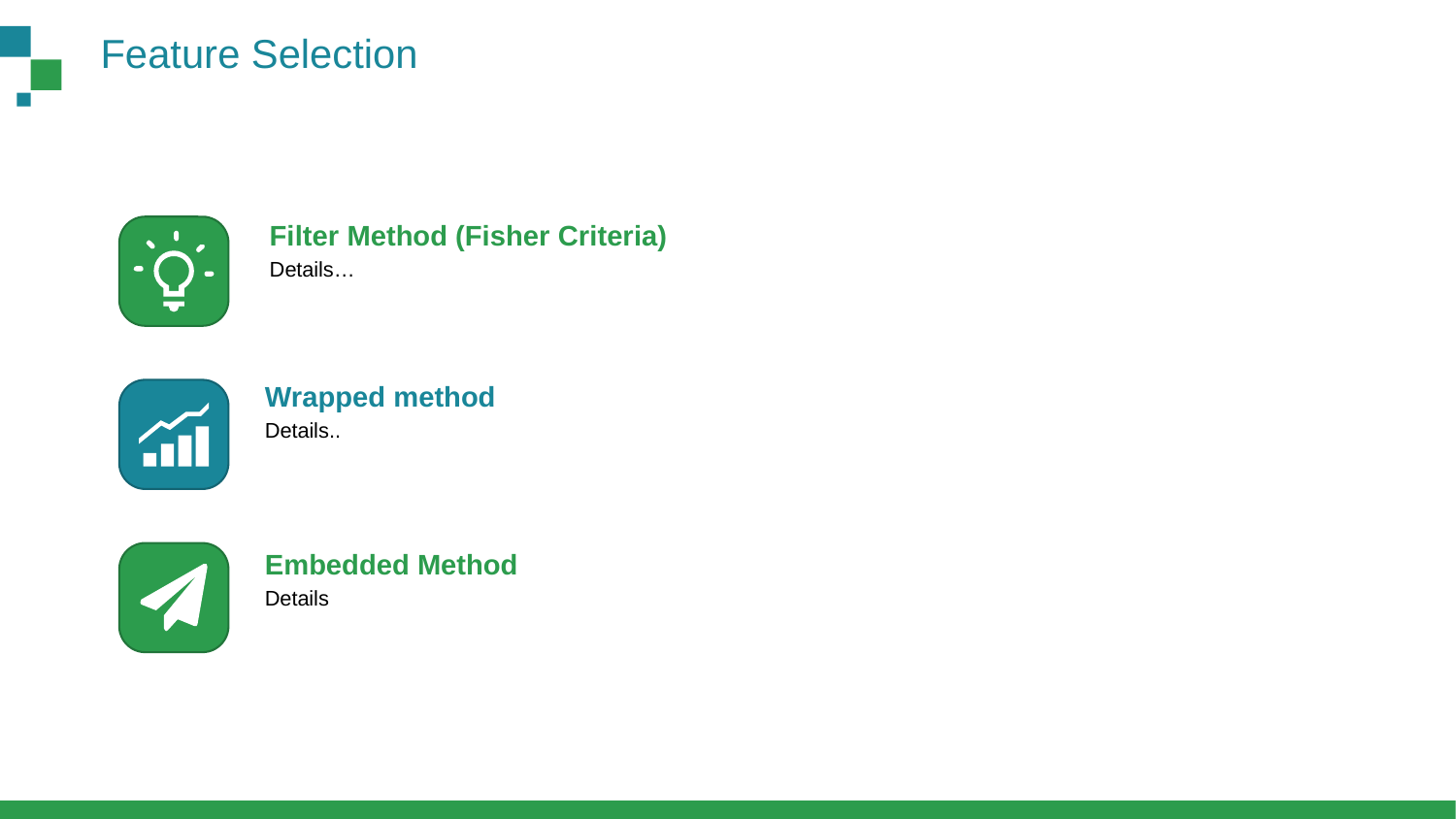

Feature Selection

Filter Method (Fisher Criteria)
Details…
Wrapped method
Details..

关键词

Embedded Method
Details